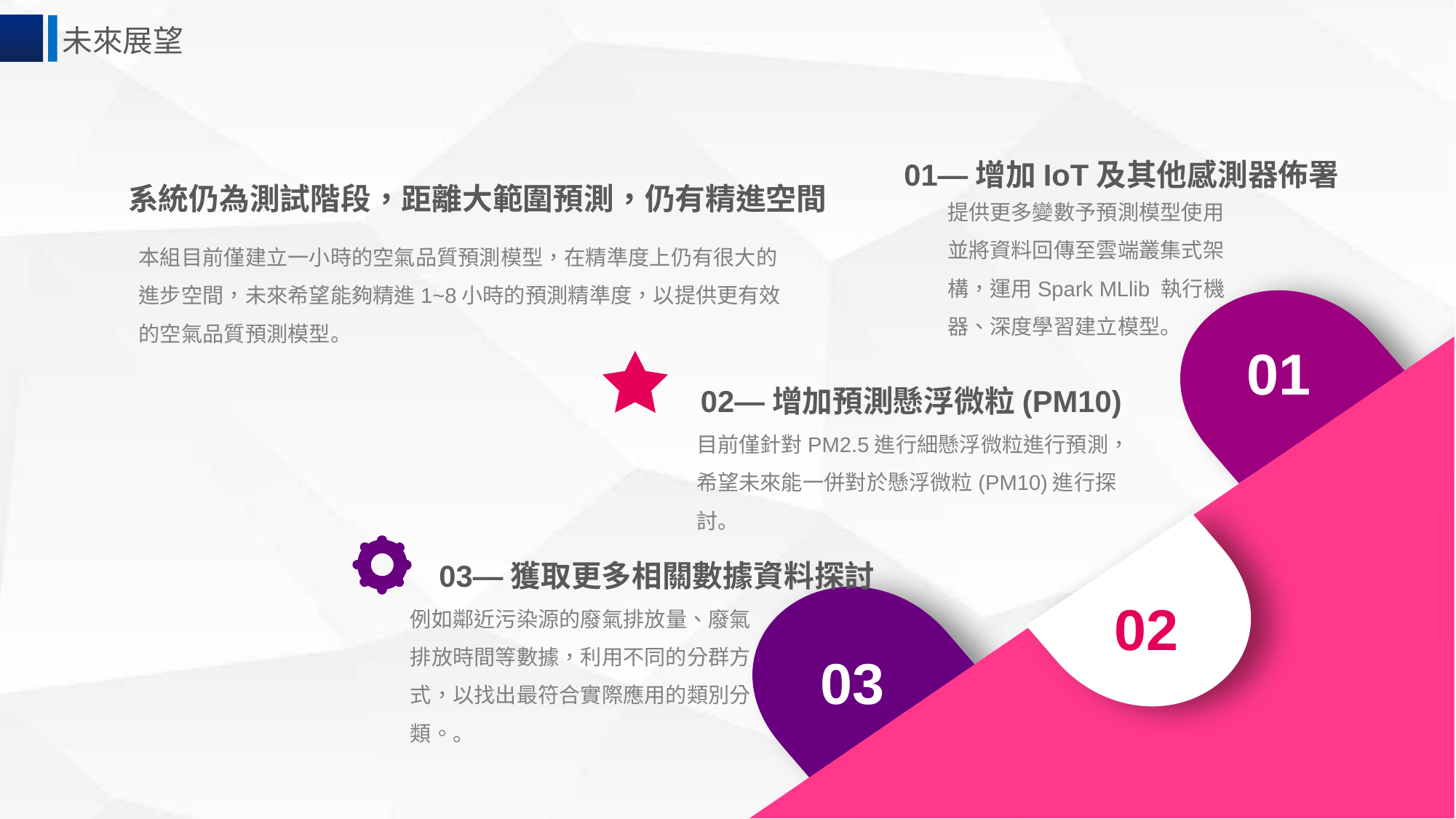

未來展望

01—增加IoT及其他感測器佈署
系統仍為測試階段，距離大範圍預測，仍有精進空間
提供更多變數予預測模型使用
並將資料回傳至雲端叢集式架構，運用Spark MLlib 執行機器、深度學習建立模型。
本組目前僅建立一小時的空氣品質預測模型，在精準度上仍有很大的進步空間，未來希望能夠精進1~8小時的預測精準度，以提供更有效的空氣品質預測模型。

01

02—增加預測懸浮微粒(PM10)
目前僅針對PM2.5進行細懸浮微粒進行預測，希望未來能一併對於懸浮微粒(PM10)進行探討。

03—獲取更多相關數據資料探討

例如鄰近污染源的廢氣排放量、廢氣排放時間等數據，利用不同的分群方式，以找出最符合實際應用的類別分類。。
02
03
98